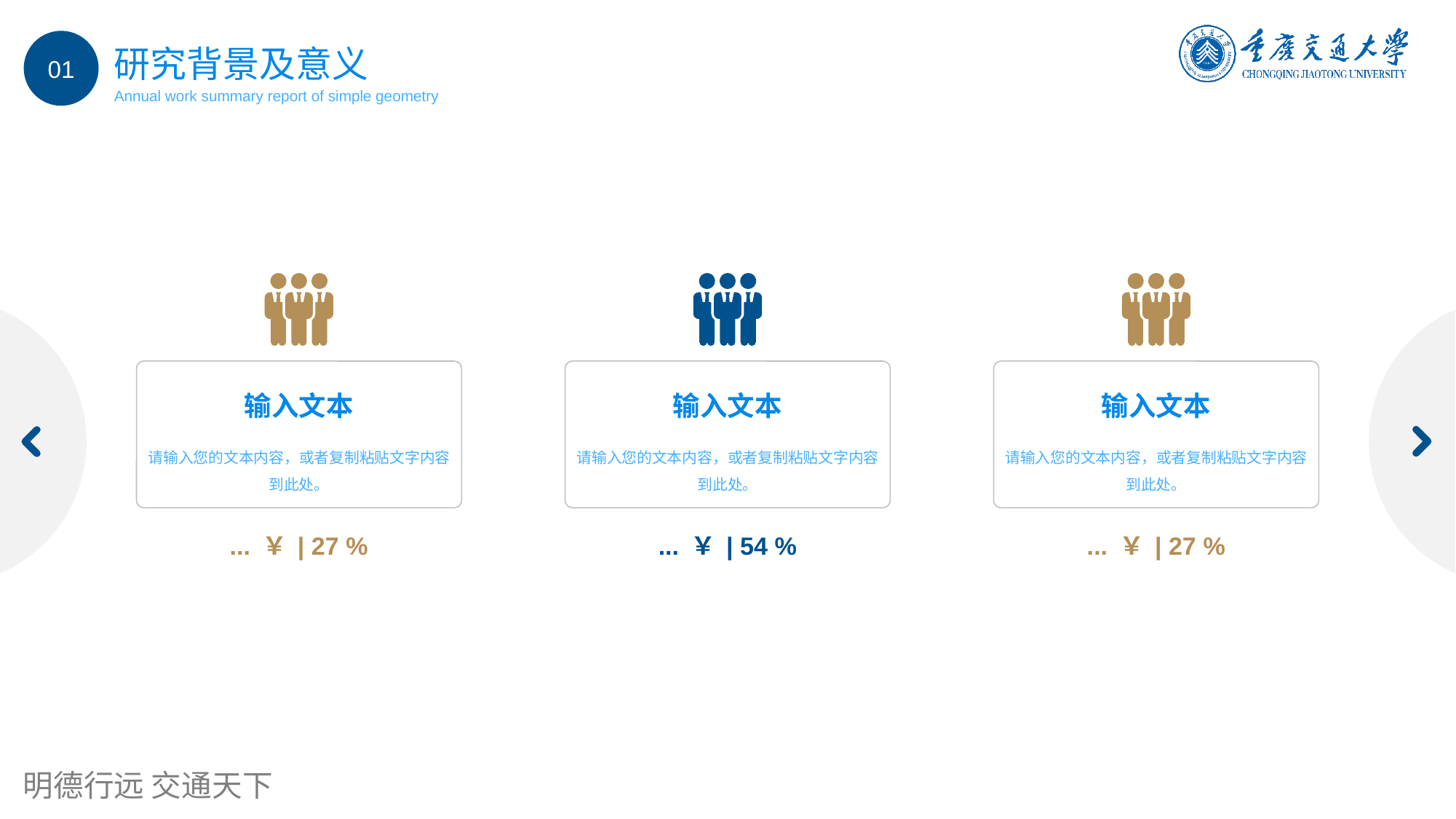

01
研究背景及意义
Annual work summary report of simple geometry

输入文本
请输入您的文本内容，或者复制粘贴文字内容到此处。
... ￥ | 27 %

输入文本
请输入您的文本内容，或者复制粘贴文字内容到此处。
... ￥ | 54 %

输入文本
请输入您的文本内容，或者复制粘贴文字内容到此处。
... ￥ | 27 %